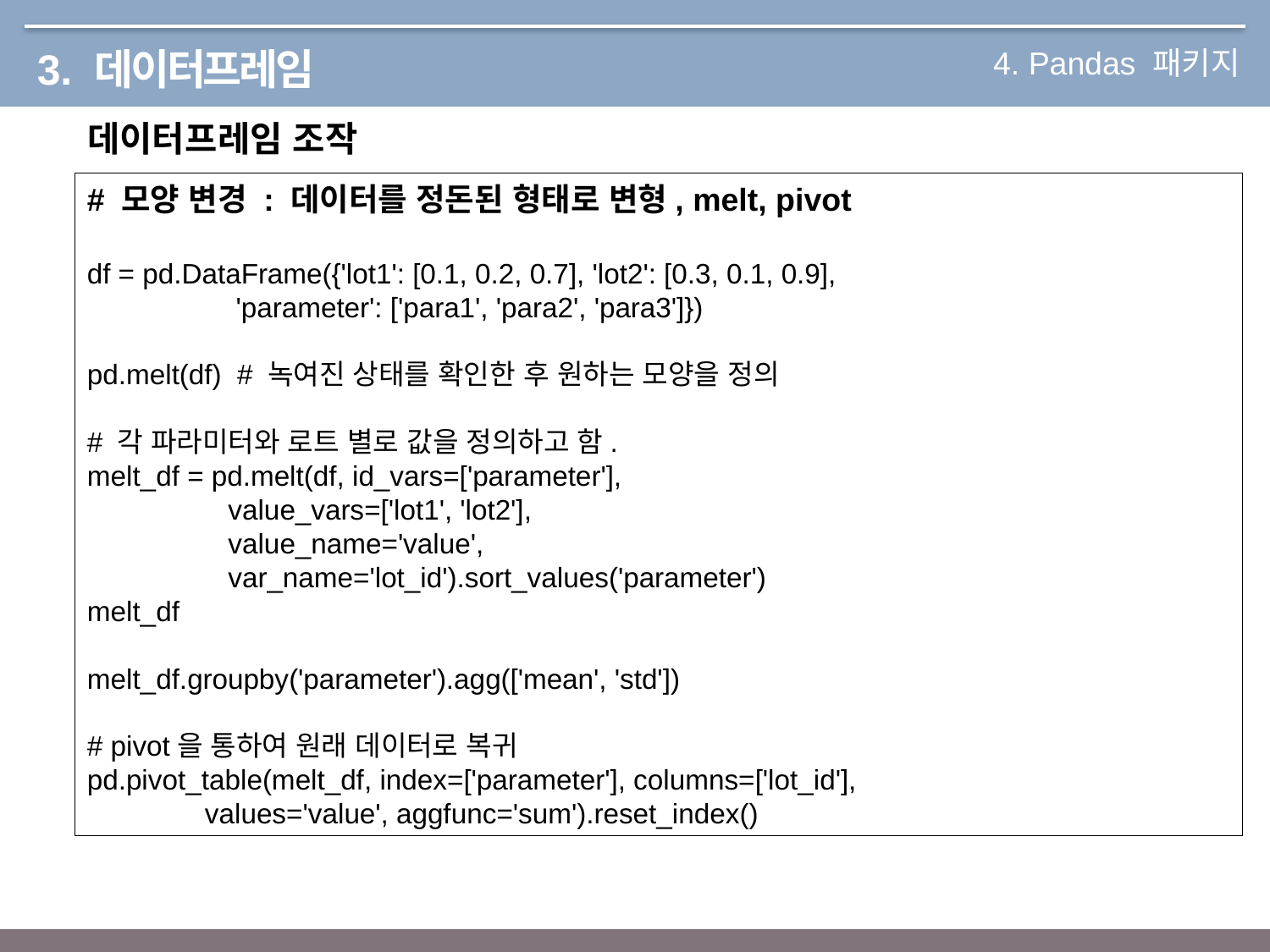

4. Pandas 패키지
3. 데이터프레임
데이터프레임 조작
# 모양 변경 : 데이터를 정돈된 형태로 변형, melt, pivot

df = pd.DataFrame({'lot1': [0.1, 0.2, 0.7], 'lot2': [0.3, 0.1, 0.9],
                   'parameter': ['para1', 'para2', 'para3']})

pd.melt(df)  # 녹여진 상태를 확인한 후 원하는 모양을 정의

# 각 파라미터와 로트 별로 값을 정의하고 함.
melt_df = pd.melt(df, id_vars=['parameter'],
                  value_vars=['lot1', 'lot2'],
                  value_name='value',
                  var_name='lot_id').sort_values('parameter')
melt_df

melt_df.groupby('parameter').agg(['mean', 'std'])

# pivot을 통하여 원래 데이터로 복귀
pd.pivot_table(melt_df, index=['parameter'], columns=['lot_id'],
               values='value', aggfunc='sum').reset_index()